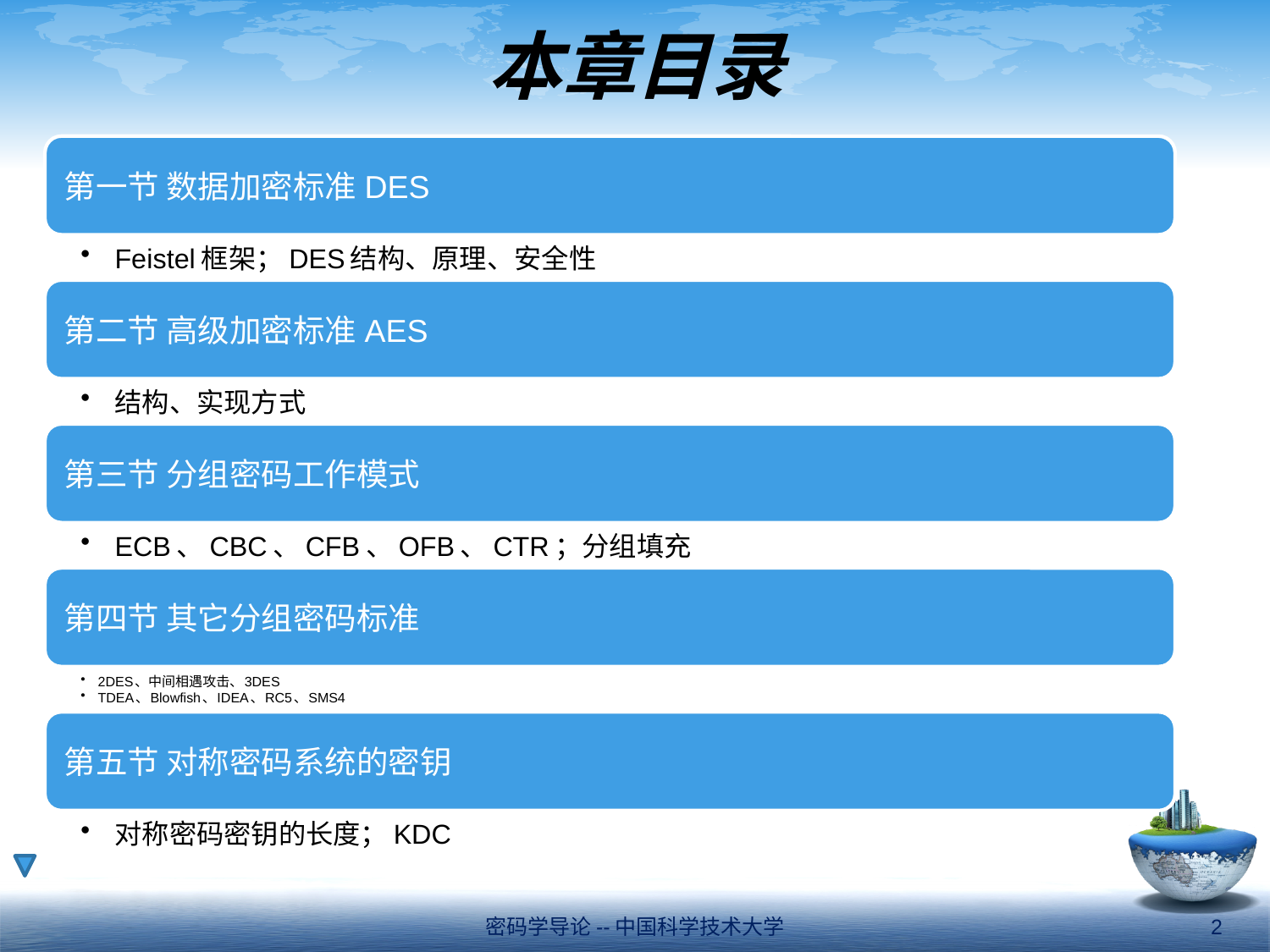

# 本章目录
第一节 数据加密标准DES
Feistel框架；DES结构、原理、安全性
第二节 高级加密标准AES
结构、实现方式
第三节 分组密码工作模式
ECB、CBC、CFB、OFB、CTR；分组填充
第四节 其它分组密码标准
2DES、中间相遇攻击、3DES
TDEA、Blowfish、IDEA、RC5、SMS4
第五节 对称密码系统的密钥
对称密码密钥的长度；KDC

密码学导论--中国科学技术大学
2